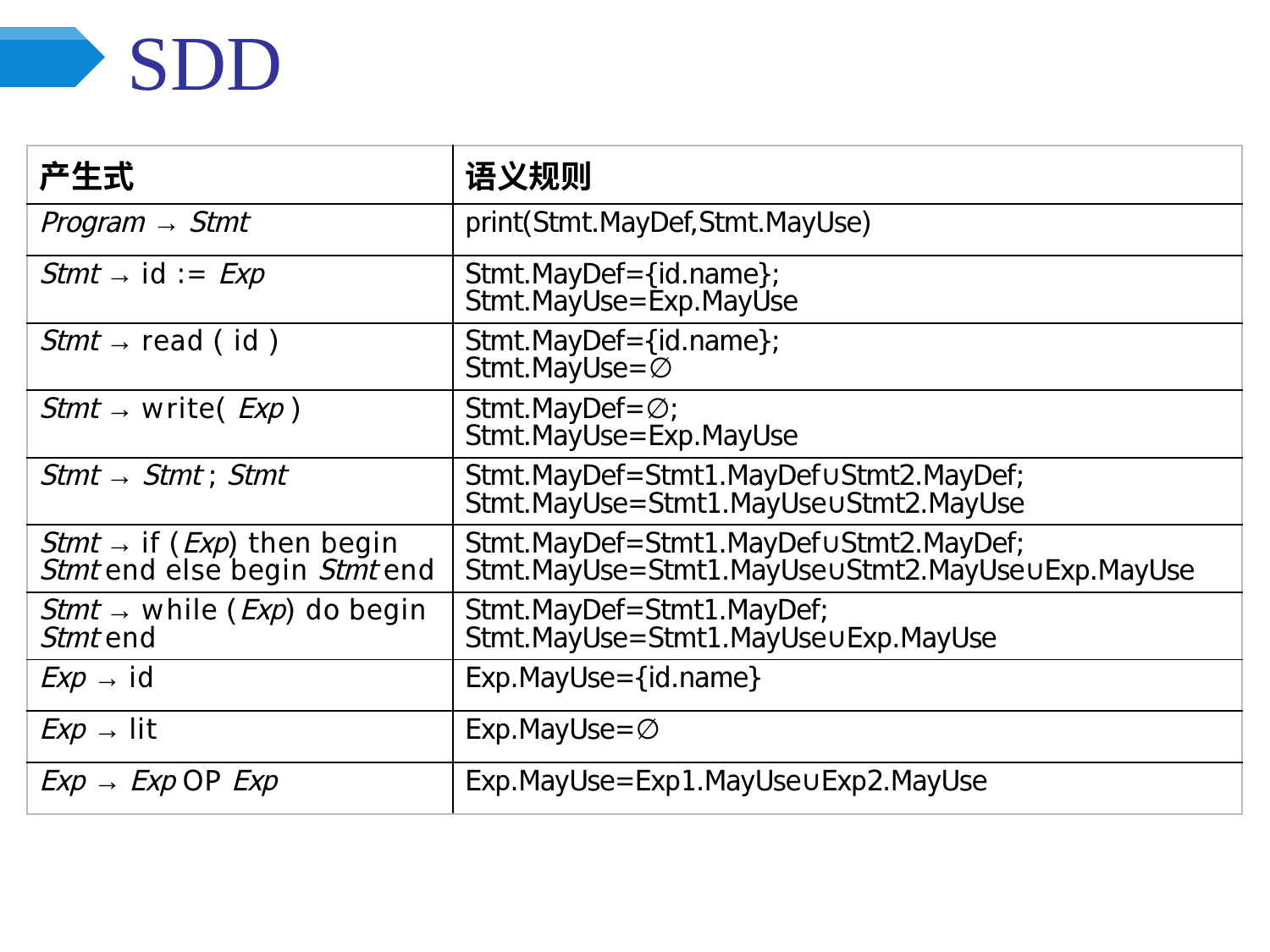

# SDD
| 产生式 | 语义规则 |
| --- | --- |
| Program → Stmt | print(Stmt.MayDef,Stmt.MayUse) |
| Stmt → id := Exp | Stmt.MayDef={id.name}; Stmt.MayUse=Exp.MayUse |
| Stmt → read ( id ) | Stmt.MayDef={id.name}; Stmt.MayUse=∅ |
| Stmt → write( Exp ) | Stmt.MayDef=∅; Stmt.MayUse=Exp.MayUse |
| Stmt → Stmt ; Stmt | Stmt.MayDef=Stmt1.MayDef∪Stmt2.MayDef; Stmt.MayUse=Stmt1.MayUse∪Stmt2.MayUse |
| Stmt → if (Exp) then begin Stmt end else begin Stmt end | Stmt.MayDef=Stmt1.MayDef∪Stmt2.MayDef; Stmt.MayUse=Stmt1.MayUse∪Stmt2.MayUse∪Exp.MayUse |
| Stmt → while (Exp) do begin Stmt end | Stmt.MayDef=Stmt1.MayDef; Stmt.MayUse=Stmt1.MayUse∪Exp.MayUse |
| Exp → id | Exp.MayUse={id.name} |
| Exp → lit | Exp.MayUse=∅ |
| Exp → Exp OP Exp | Exp.MayUse=Exp1.MayUse∪Exp2.MayUse |